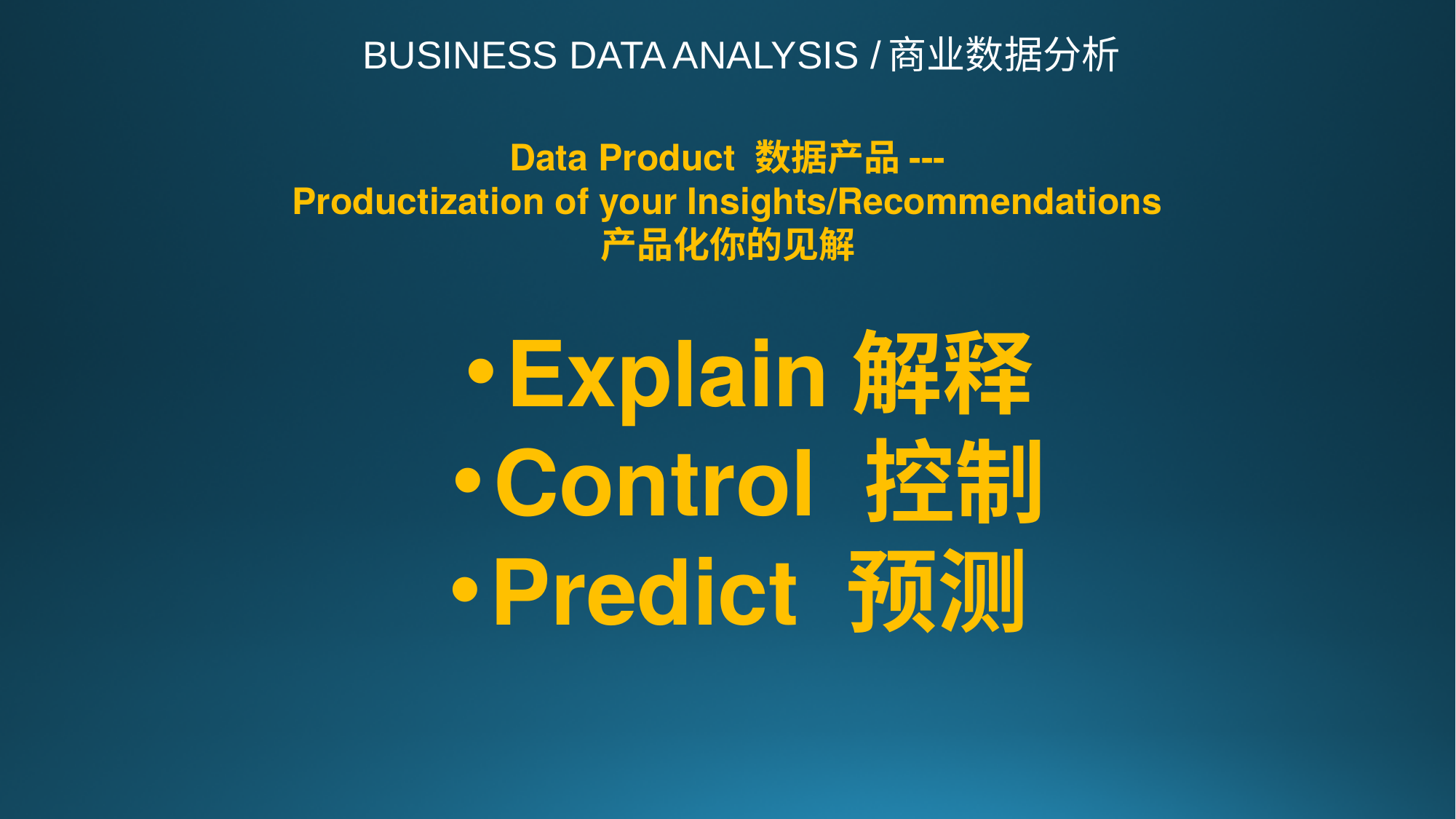

Business Data analysis /商业数据分析
Data Product 数据产品---
Productization of your Insights/Recommendations
产品化你的见解
Explain解释
Control 控制
Predict 预测